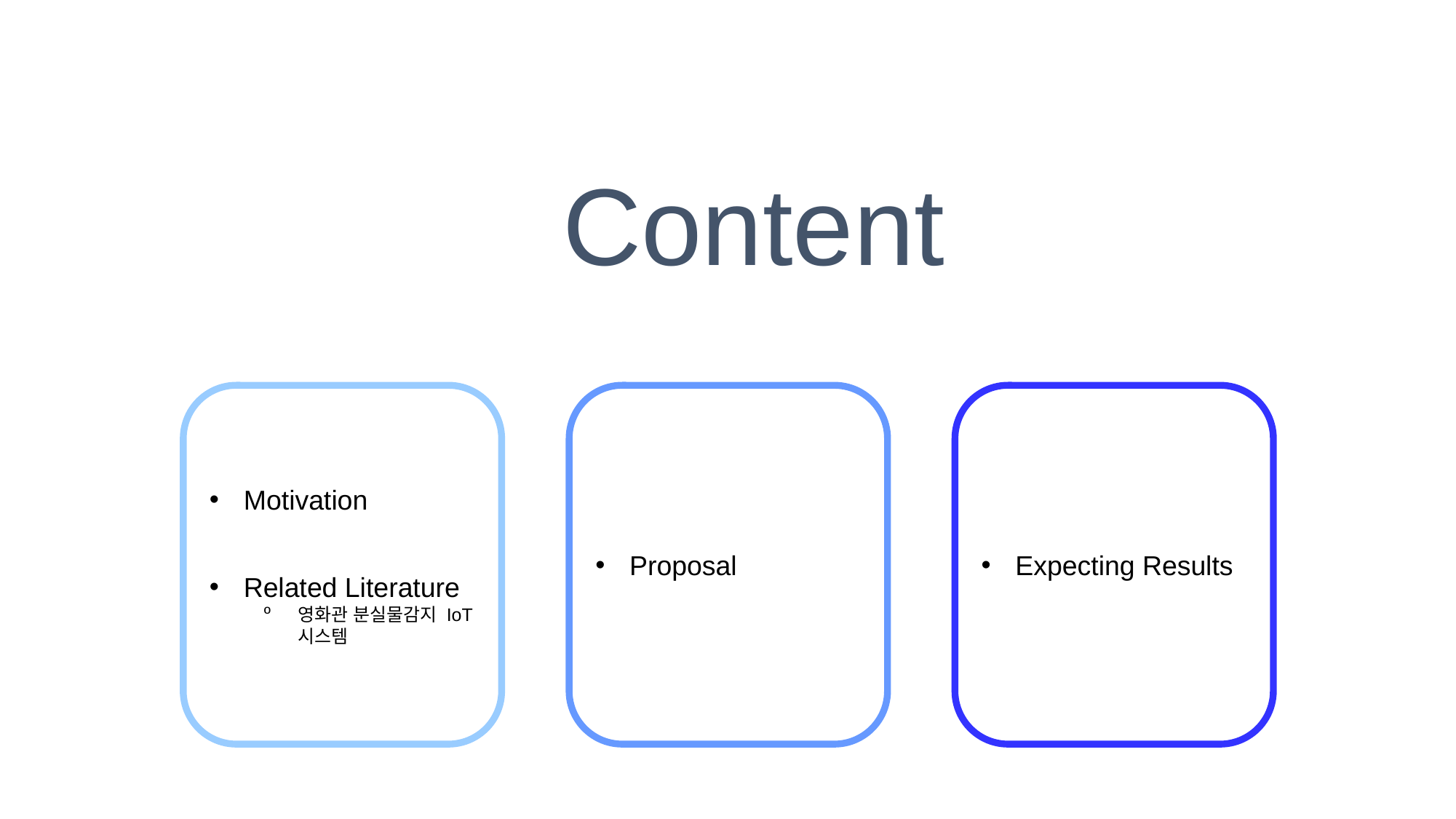

Content
Motivation

Related Literature
영화관 분실물감지 IoT시스템
Proposal
Expecting Results